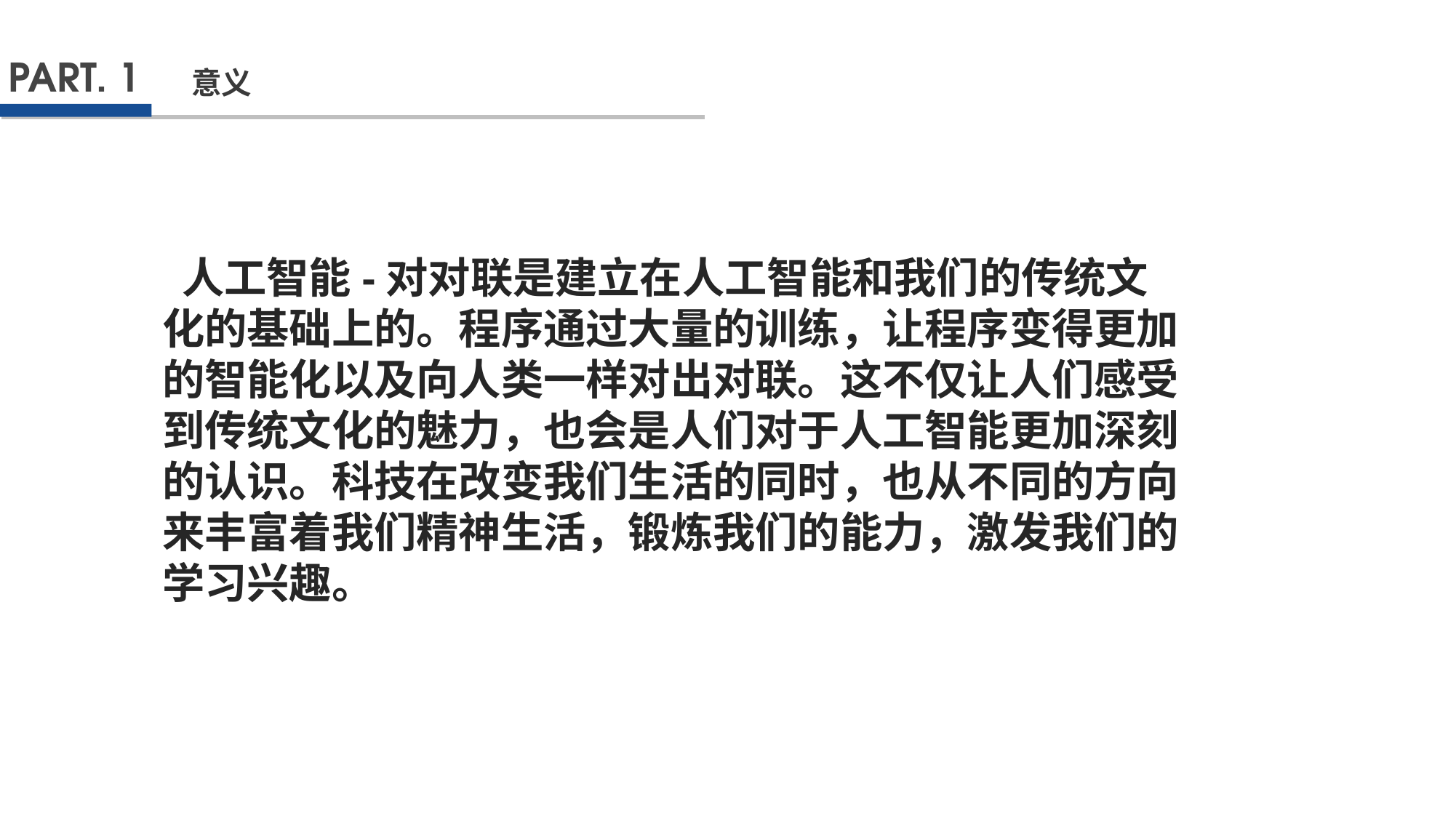

PART. 1
意义

 人工智能-对对联是建立在人工智能和我们的传统文化的基础上的。程序通过大量的训练，让程序变得更加的智能化以及向人类一样对出对联。这不仅让人们感受到传统文化的魅力，也会是人们对于人工智能更加深刻的认识。科技在改变我们生活的同时，也从不同的方向来丰富着我们精神生活，锻炼我们的能力，激发我们的学习兴趣。